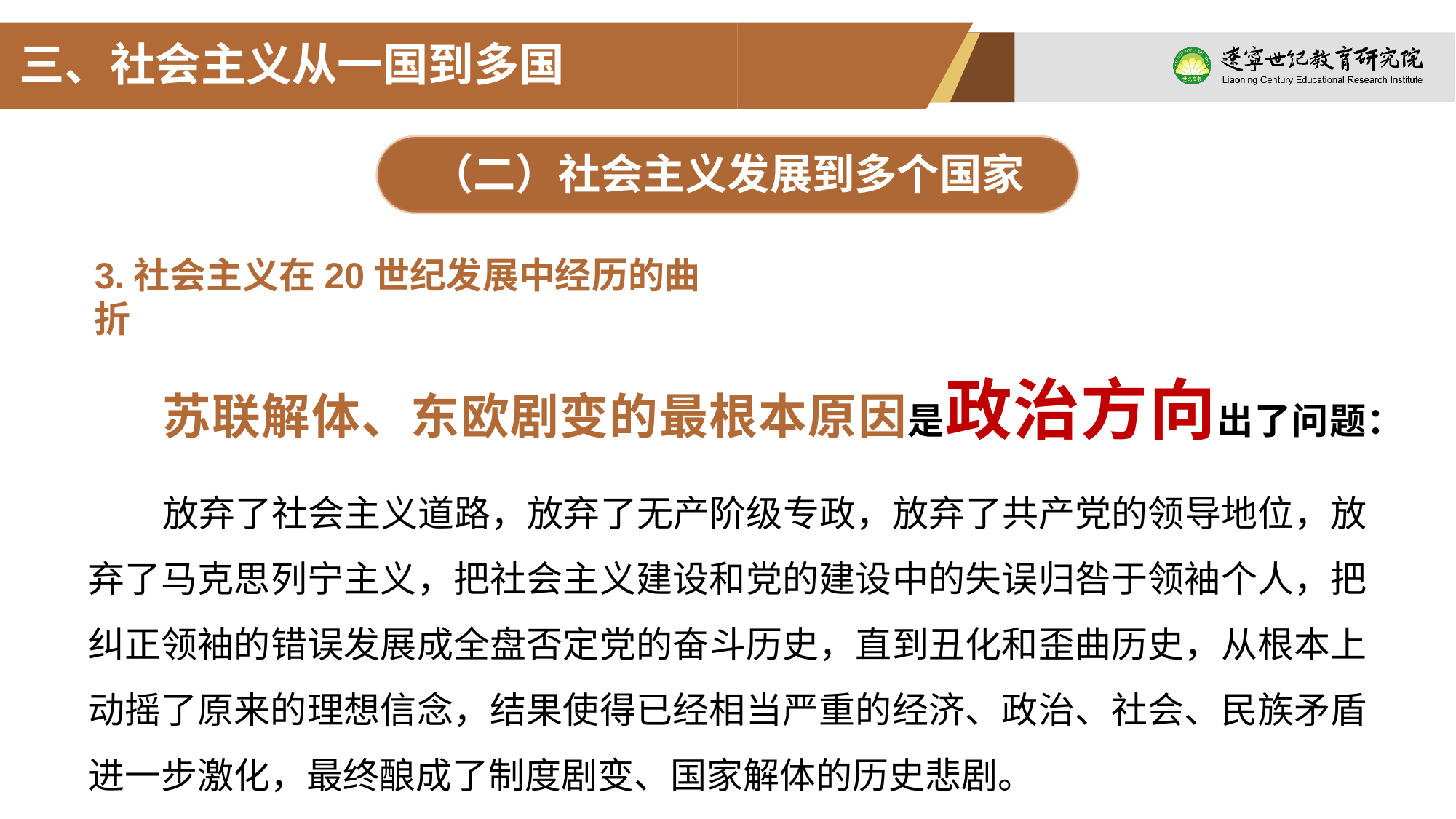

三、社会主义从一国到多国
（二）社会主义发展到多个国家
3.社会主义在20世纪发展中经历的曲折
苏联解体、东欧剧变的最根本原因是政治方向出了问题：
放弃了社会主义道路，放弃了无产阶级专政，放弃了共产党的领导地位，放弃了马克思列宁主义，把社会主义建设和党的建设中的失误归咎于领袖个人，把纠正领袖的错误发展成全盘否定党的奋斗历史，直到丑化和歪曲历史，从根本上动摇了原来的理想信念，结果使得已经相当严重的经济、政治、社会、民族矛盾进一步激化，最终酿成了制度剧变、国家解体的历史悲剧。